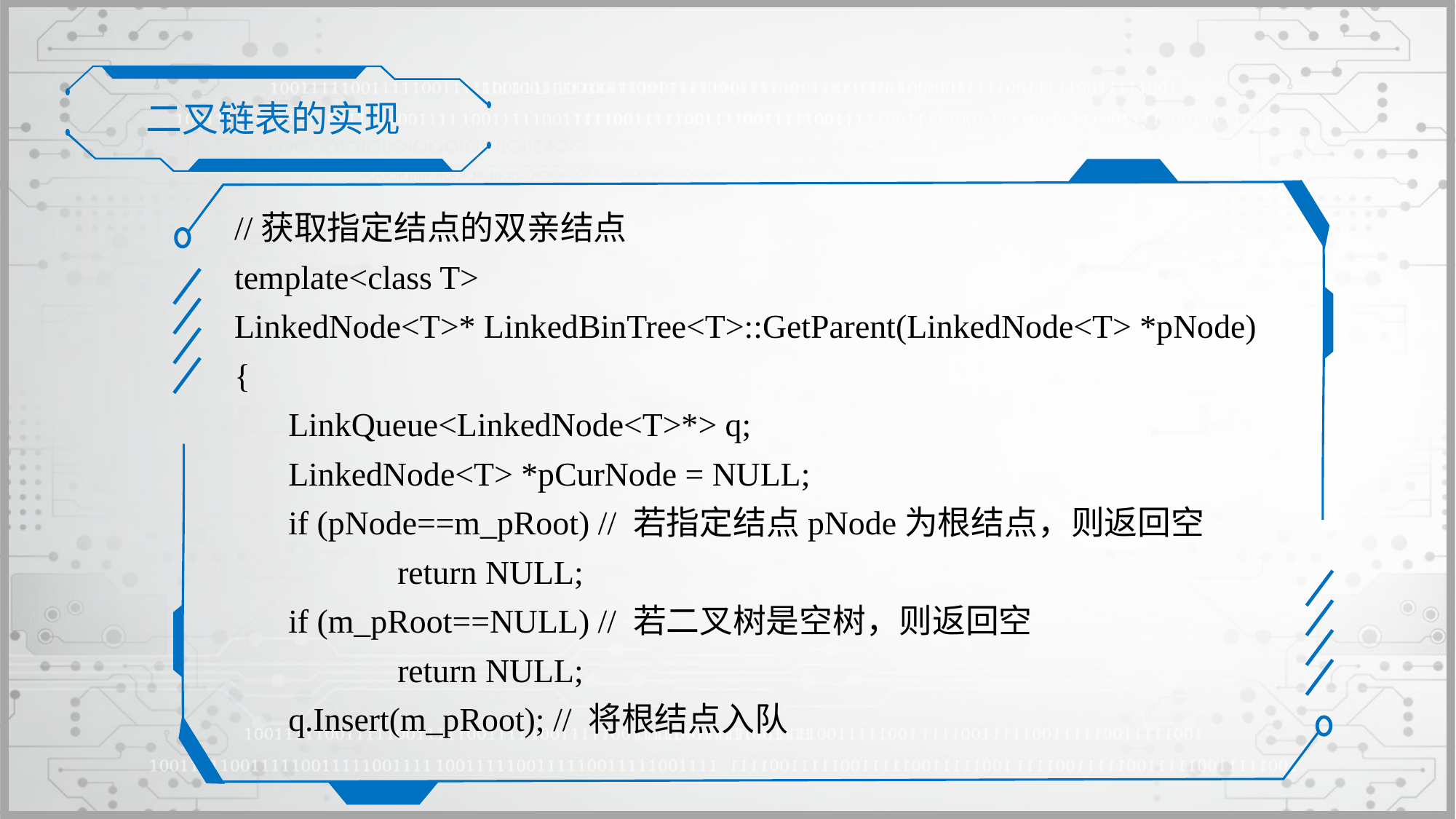

二叉链表的实现

//获取指定结点的双亲结点
template<class T>
LinkedNode<T>* LinkedBinTree<T>::GetParent(LinkedNode<T> *pNode)
{
	LinkQueue<LinkedNode<T>*> q;
	LinkedNode<T> *pCurNode = NULL;
	if (pNode==m_pRoot) // 若指定结点pNode为根结点，则返回空
		return NULL;
	if (m_pRoot==NULL) // 若二叉树是空树，则返回空
		return NULL;
	q.Insert(m_pRoot); // 将根结点入队